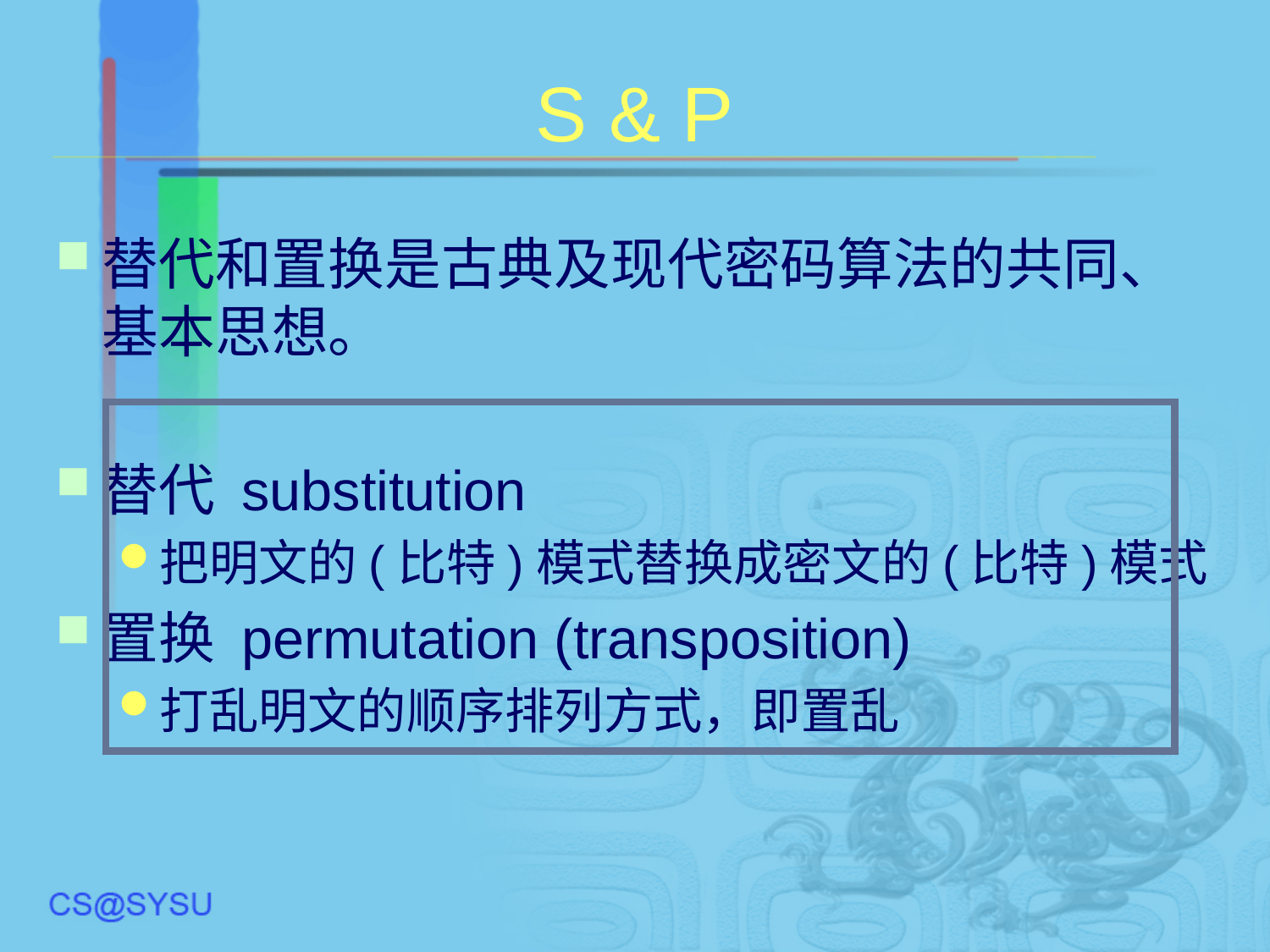

# S & P
替代和置换是古典及现代密码算法的共同、基本思想。

替代 substitution
把明文的(比特)模式替换成密文的(比特)模式
置换 permutation (transposition)
打乱明文的顺序排列方式，即置乱